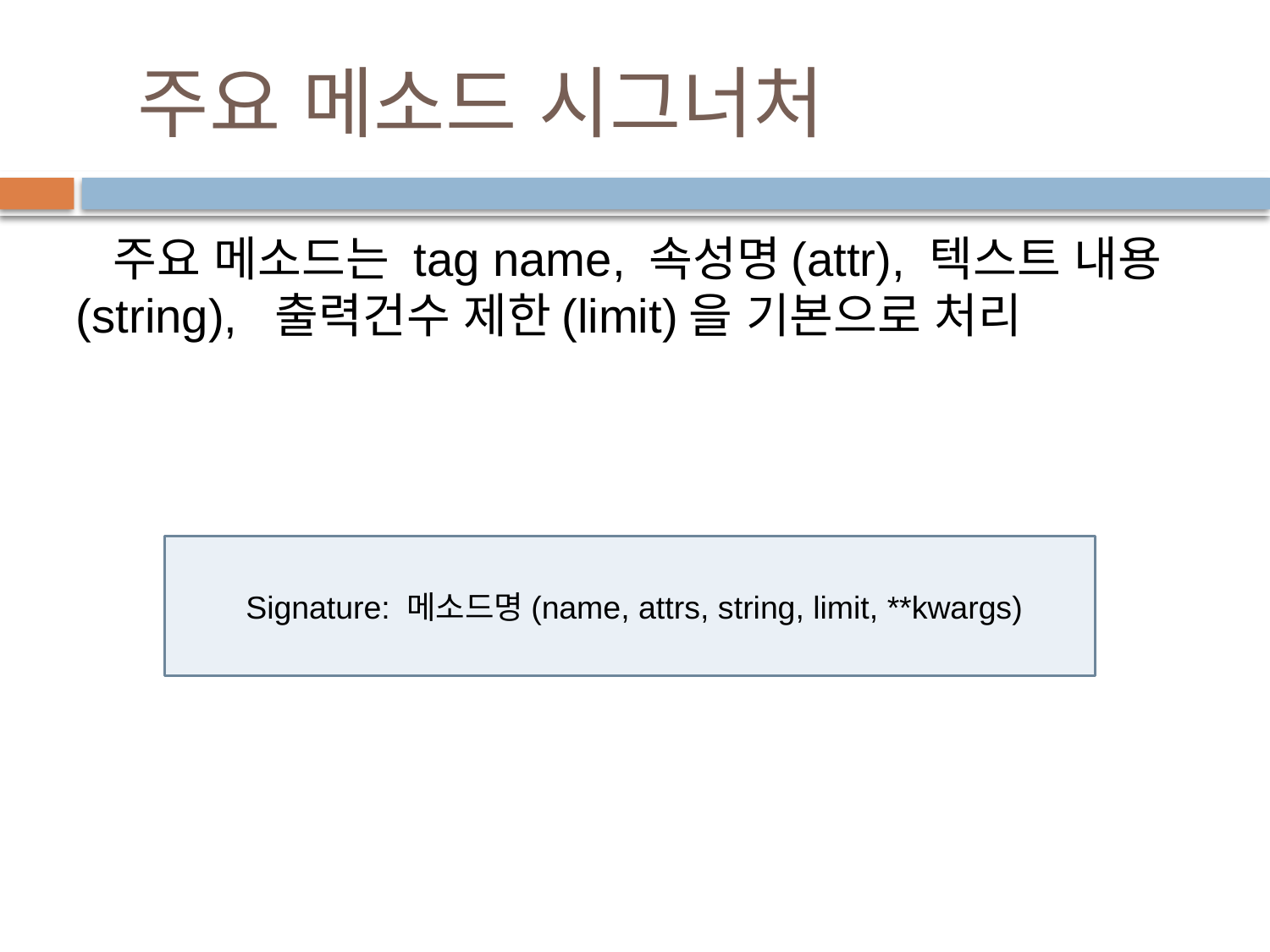

# 주요 메소드 시그너처
  주요 메소드는 tag name, 속성명(attr), 텍스트 내용(string),  출력건수 제한(limit)을 기본으로 처리
 Signature: 메소드명(name, attrs, string, limit, **kwargs)